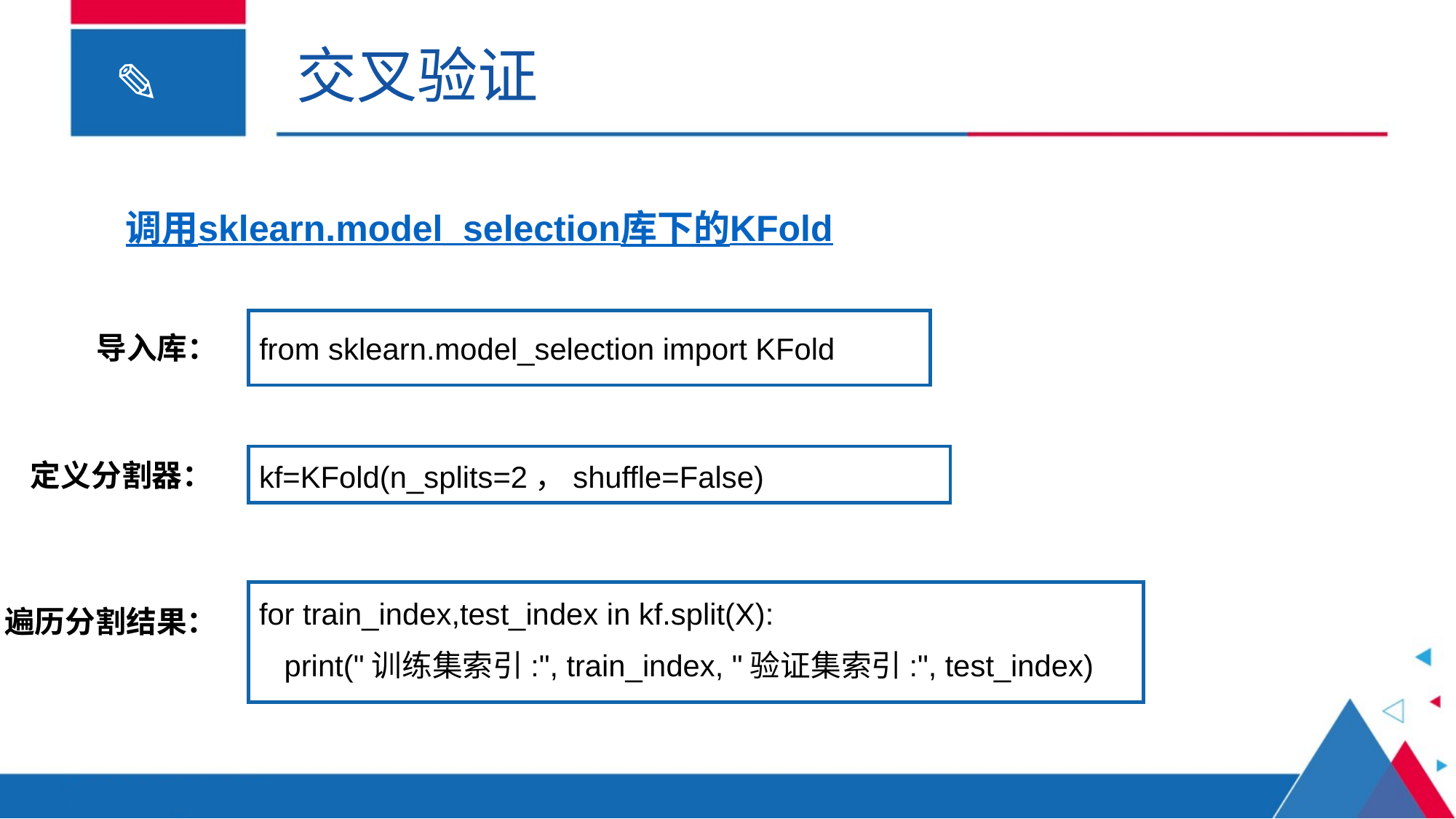

交叉验证
调用sklearn.model_selection库下的KFold

from sklearn.model_selection import KFold
导入库：

kf=KFold(n_splits=2，shuffle=False)
定义分割器：

for train_index,test_index in kf.split(X):
   print("训练集索引:", train_index, "验证集索引:", test_index)
遍历分割结果：